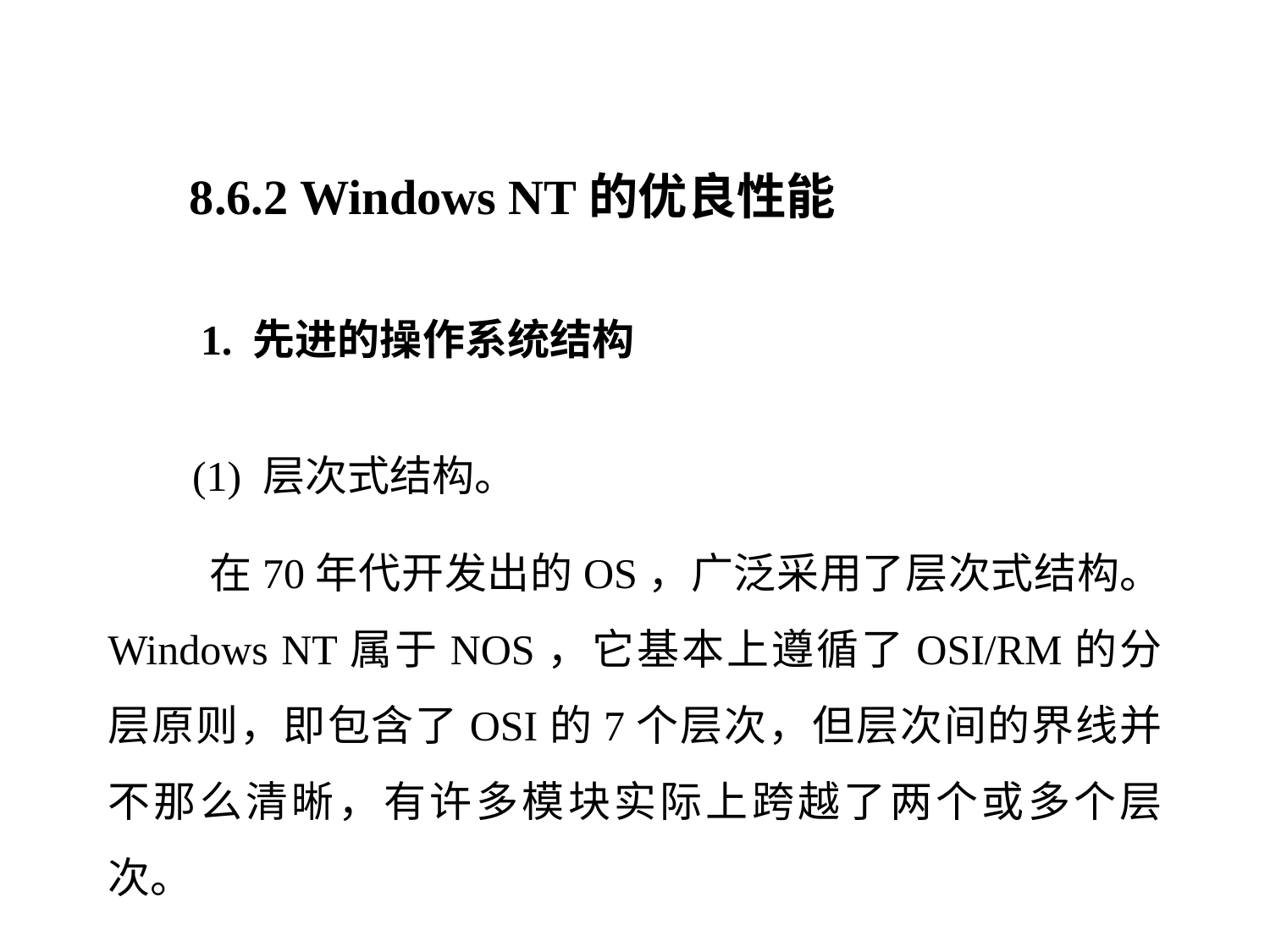

8.6.2 Windows NT的优良性能
1. 先进的操作系统结构
        (1) 层次式结构。
         在70年代开发出的OS，广泛采用了层次式结构。 Windows NT属于NOS，它基本上遵循了OSI/RM的分层原则，即包含了OSI的7个层次，但层次间的界线并不那么清晰，有许多模块实际上跨越了两个或多个层次。